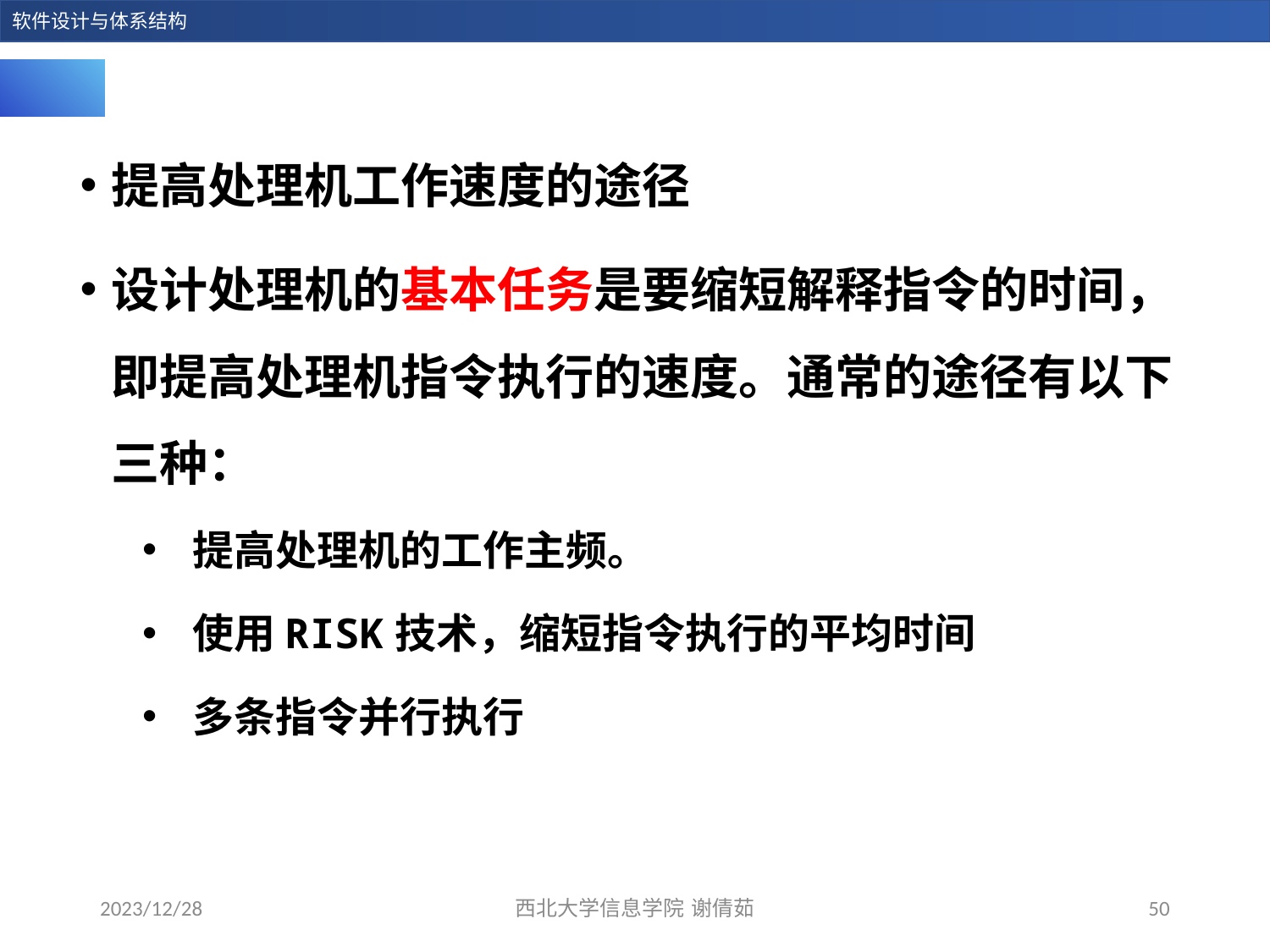

提高处理机工作速度的途径
设计处理机的基本任务是要缩短解释指令的时间，即提高处理机指令执行的速度。通常的途径有以下三种：
 提高处理机的工作主频。
 使用RISK技术，缩短指令执行的平均时间
 多条指令并行执行

2023/12/28
西北大学信息学院 谢倩茹
50